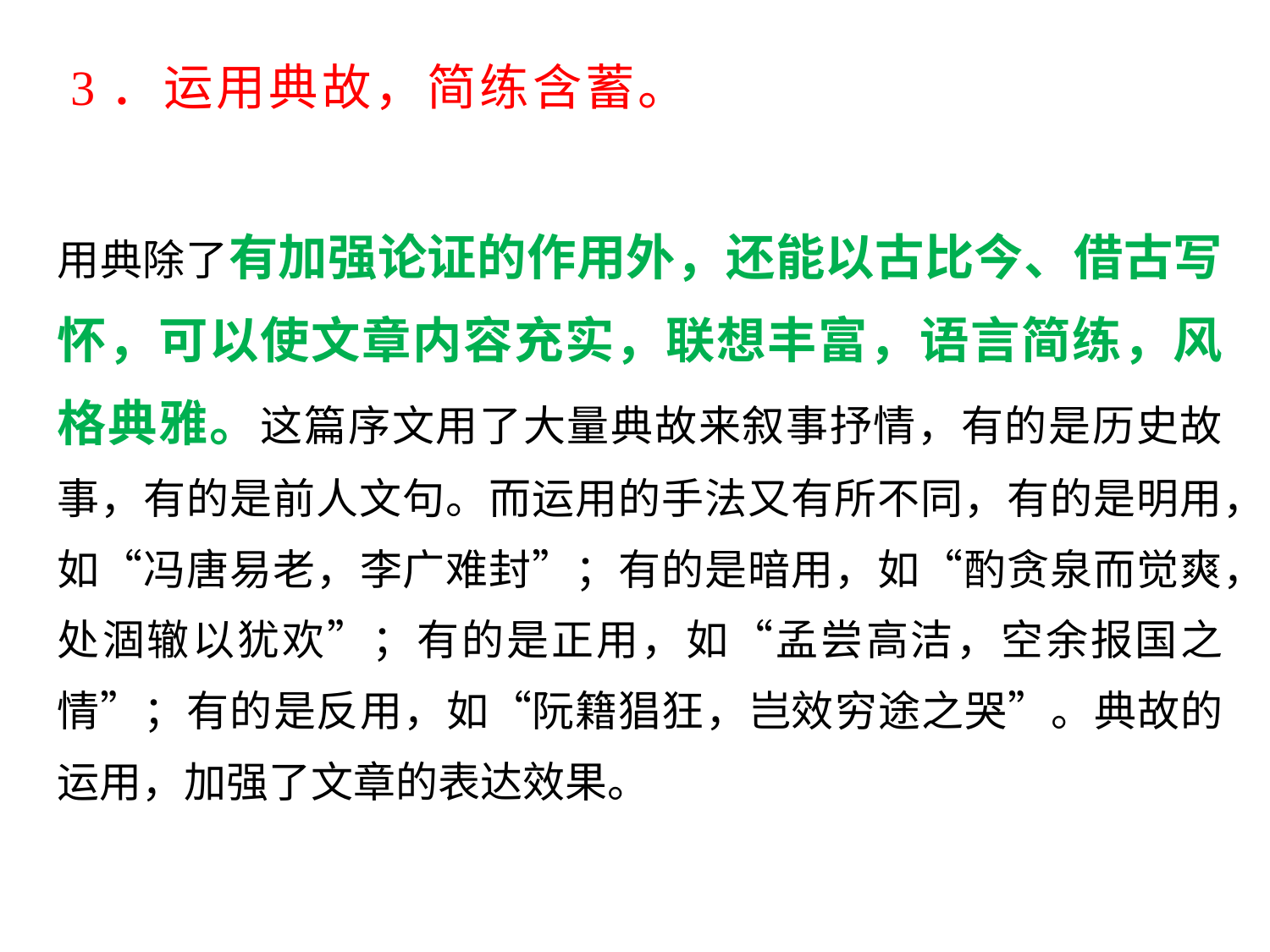

3．运用典故，简练含蓄。
用典除了有加强论证的作用外，还能以古比今、借古写怀，可以使文章内容充实，联想丰富，语言简练，风格典雅。这篇序文用了大量典故来叙事抒情，有的是历史故事，有的是前人文句。而运用的手法又有所不同，有的是明用，如“冯唐易老，李广难封”；有的是暗用，如“酌贪泉而觉爽，处涸辙以犹欢”；有的是正用，如“孟尝高洁，空余报国之情”；有的是反用，如“阮籍猖狂，岂效穷途之哭”。典故的运用，加强了文章的表达效果。